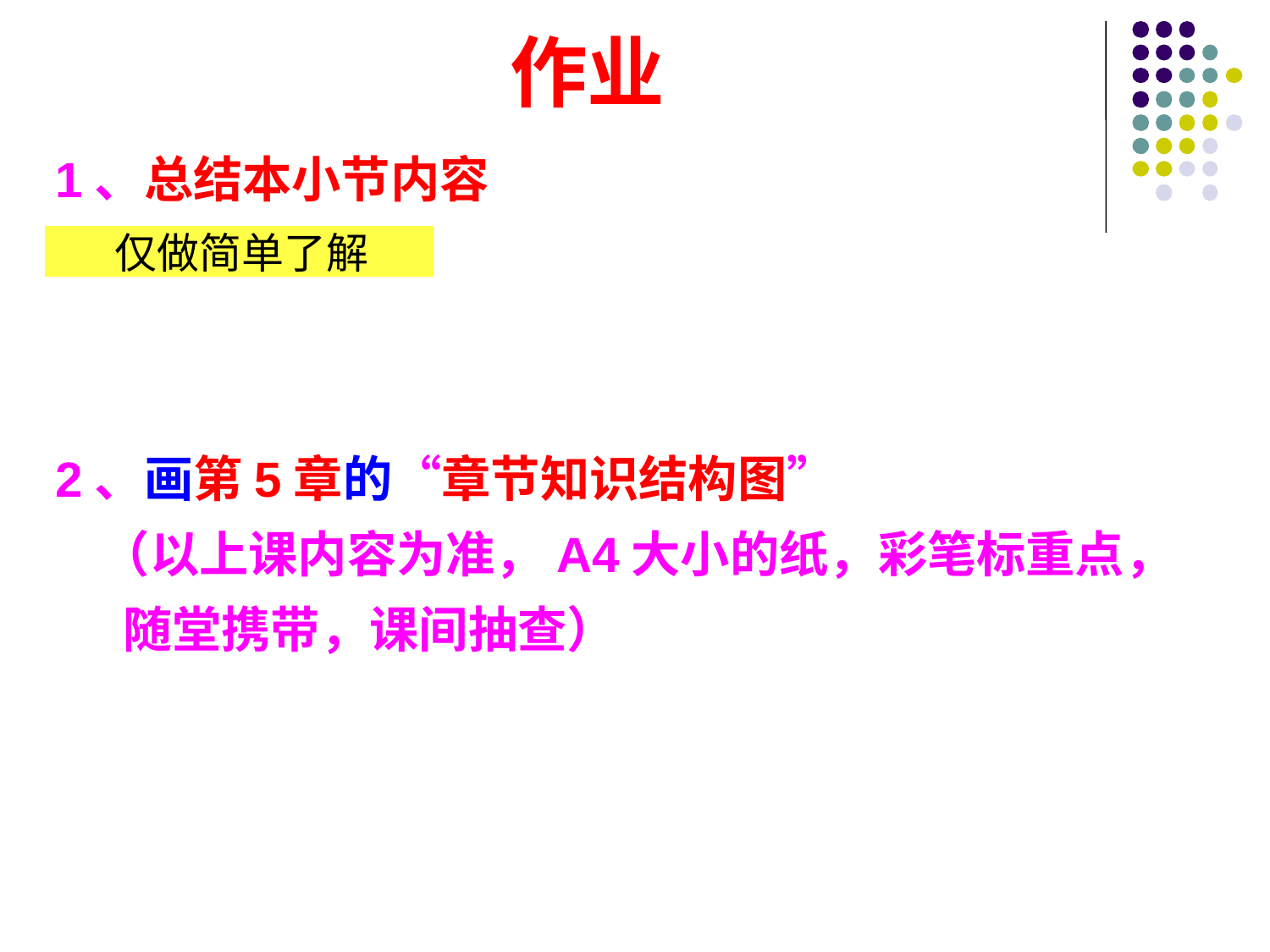

# 作业
1、总结本小节内容

2、画第5章的“章节知识结构图”
   （以上课内容为准，A4大小的纸，彩笔标重点，
     随堂携带，课间抽查）

仅做简单了解